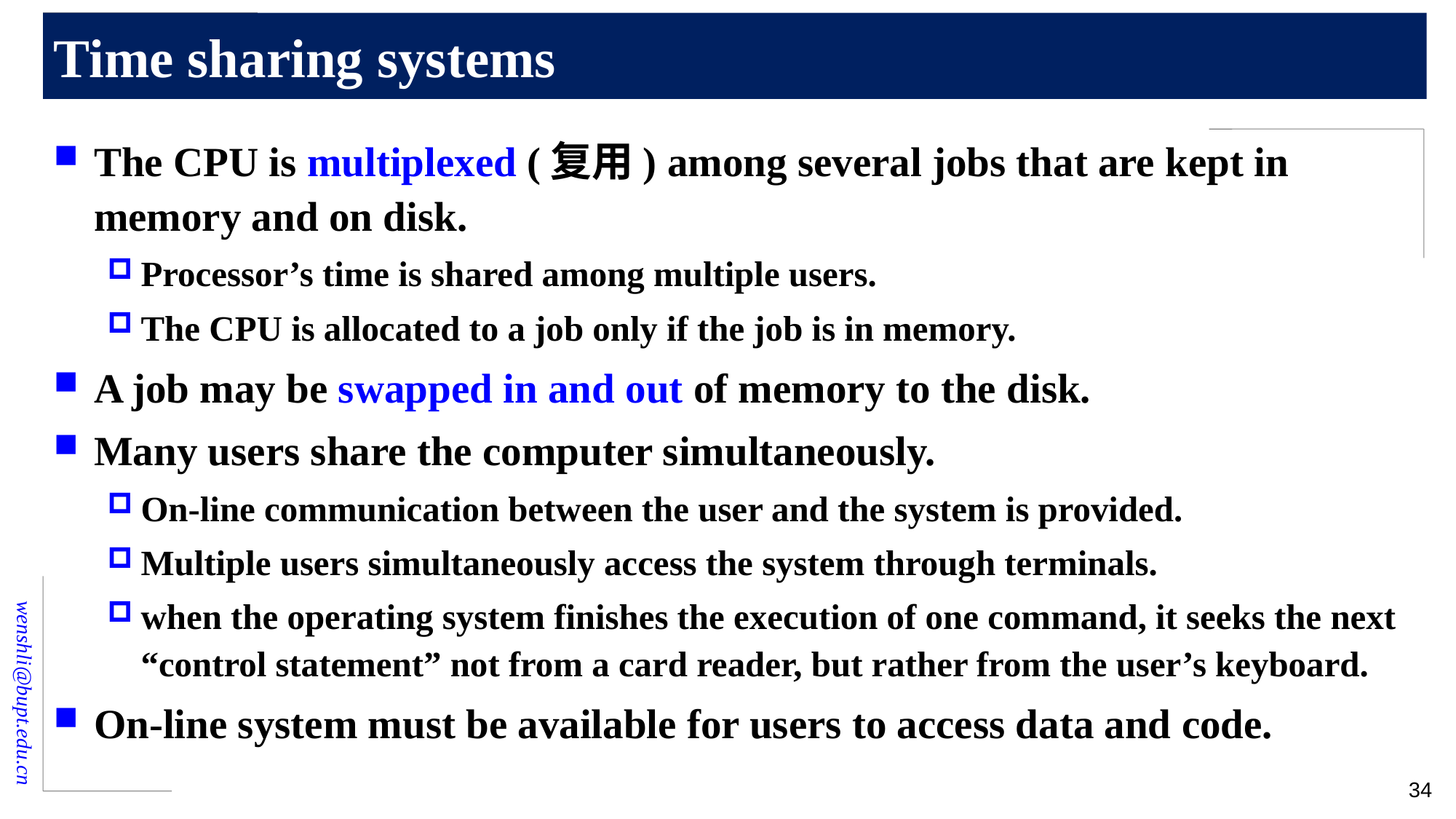

# Time sharing systems
The CPU is multiplexed (复用) among several jobs that are kept in memory and on disk.
Processor’s time is shared among multiple users.
The CPU is allocated to a job only if the job is in memory.
A job may be swapped in and out of memory to the disk.
Many users share the computer simultaneously.
On-line communication between the user and the system is provided.
Multiple users simultaneously access the system through terminals.
when the operating system finishes the execution of one command, it seeks the next “control statement” not from a card reader, but rather from the user’s keyboard.
On-line system must be available for users to access data and code.

34